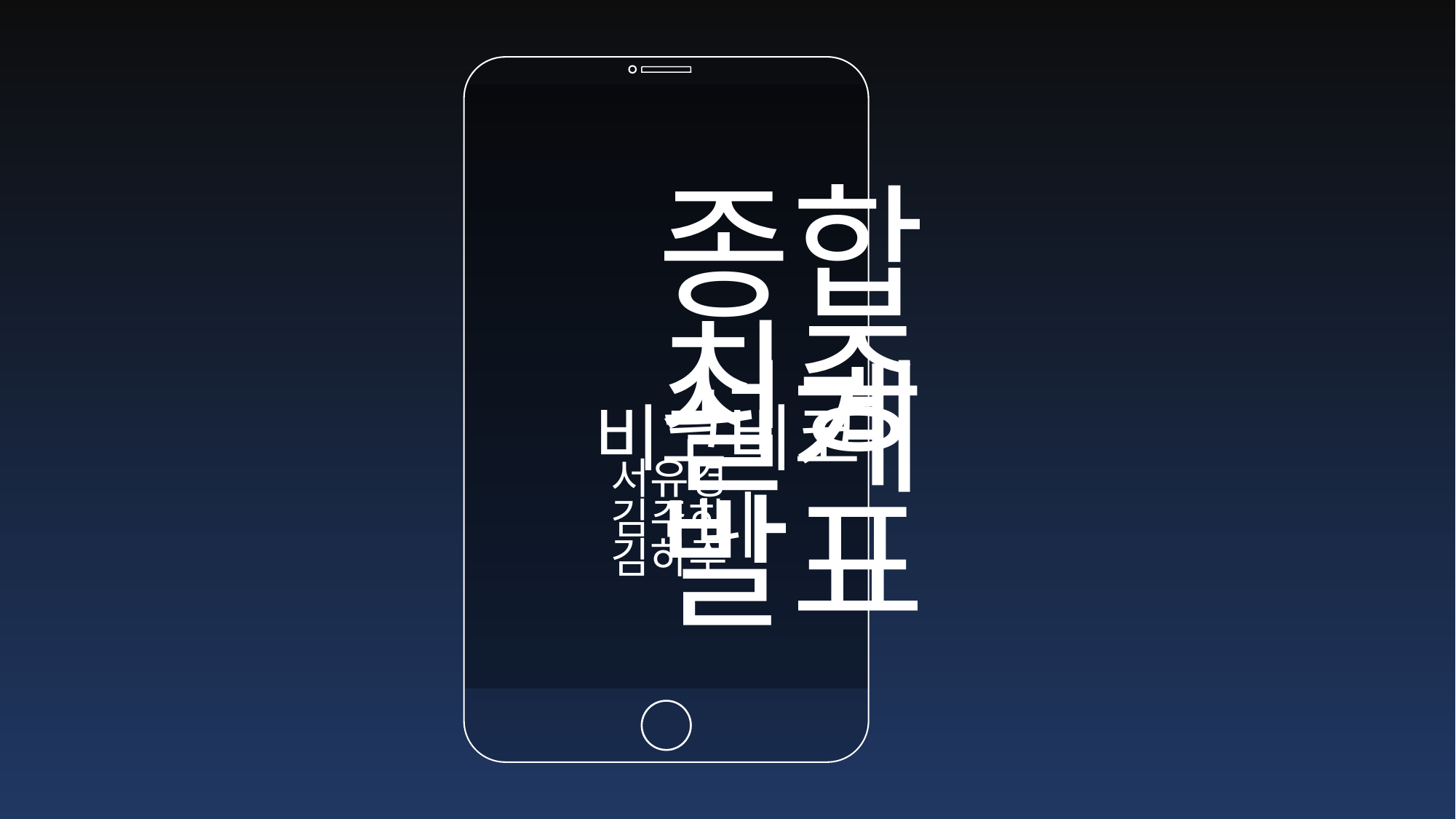

종합설계
최종 발표
비코비코니
서유경
김주하
김하주